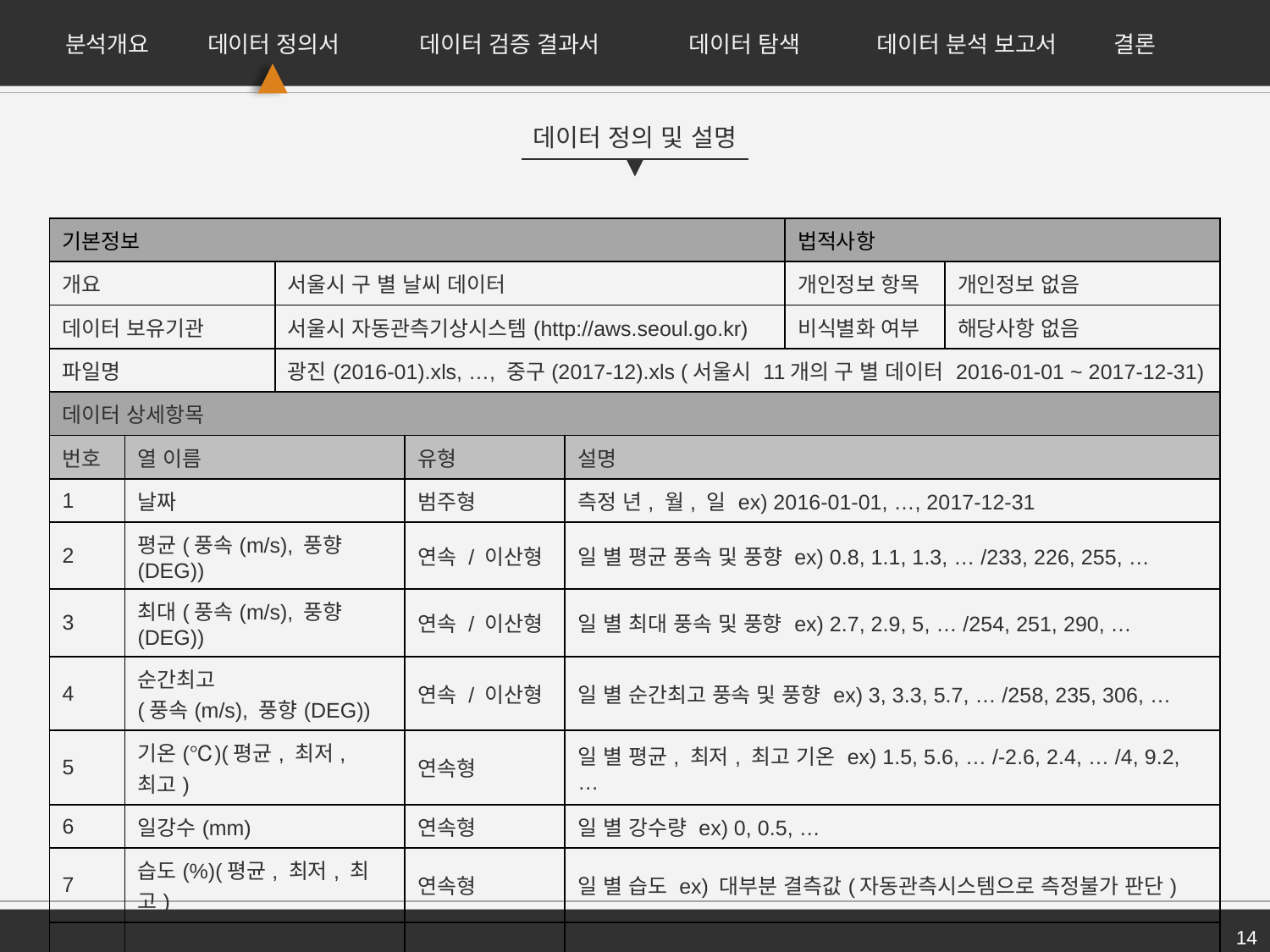

분석개요
데이터 정의서
데이터 검증 결과서
데이터 탐색
데이터 분석 보고서
결론

데이터 정의 및 설명

| 기본정보 |  |  |  |  | 법적사항 |  |
| --- | --- | --- | --- | --- | --- | --- |
| 개요 |  | 서울시 구 별 날씨 데이터 |  |  | 개인정보 항목 | 개인정보 없음 |
| 데이터 보유기관 |  | 서울시 자동관측기상시스템(http://aws.seoul.go.kr) |  |  | 비식별화 여부 | 해당사항 없음 |
| 파일명 |  | 광진(2016-01).xls, …, 중구(2017-12).xls (서울시 11개의 구 별 데이터 2016-01-01 ~ 2017-12-31) |  |  |  |  |
| 데이터 상세항목 |  |  |  |  |  |  |
| 번호 | 열 이름 |  | 유형 | 설명 |  |  |
| 1 | 날짜 |  | 범주형 | 측정 년, 월, 일 ex) 2016-01-01, …, 2017-12-31 |  |  |
| 2 | 평균(풍속(m/s), 풍향(DEG)) |  | 연속 / 이산형 | 일 별 평균 풍속 및 풍향 ex) 0.8, 1.1, 1.3, … /233, 226, 255, … |  |  |
| 3 | 최대(풍속(m/s), 풍향(DEG)) |  | 연속 / 이산형 | 일 별 최대 풍속 및 풍향 ex) 2.7, 2.9, 5, … /254, 251, 290, … |  |  |
| 4 | 순간최고 (풍속(m/s), 풍향(DEG)) |  | 연속 / 이산형 | 일 별 순간최고 풍속 및 풍향 ex) 3, 3.3, 5.7, … /258, 235, 306, … |  |  |
| 5 | 기온(℃)(평균, 최저, 최고) |  | 연속형 | 일 별 평균, 최저, 최고 기온 ex) 1.5, 5.6, … /-2.6, 2.4, … /4, 9.2, … |  |  |
| 6 | 일강수(mm) |  | 연속형 | 일 별 강수량 ex) 0, 0.5, … |  |  |
| 7 | 습도(%)(평균, 최저, 최고) |  | 연속형 | 일 별 습도 ex) 대부분 결측값(자동관측시스템으로 측정불가 판단) |  |  |
| 8 | 일사(MJ/㎡) |  | 연속형 | 일 별 일사량 ex) 0 (자동관측시스템으로 측정불가 판단) |  |  |
| 9 | 일조(hour) |  | 이산형 | 일 별 일조시간 ex) 0 (자동관측시스템으로 측정불가 판단) |  |  |

14